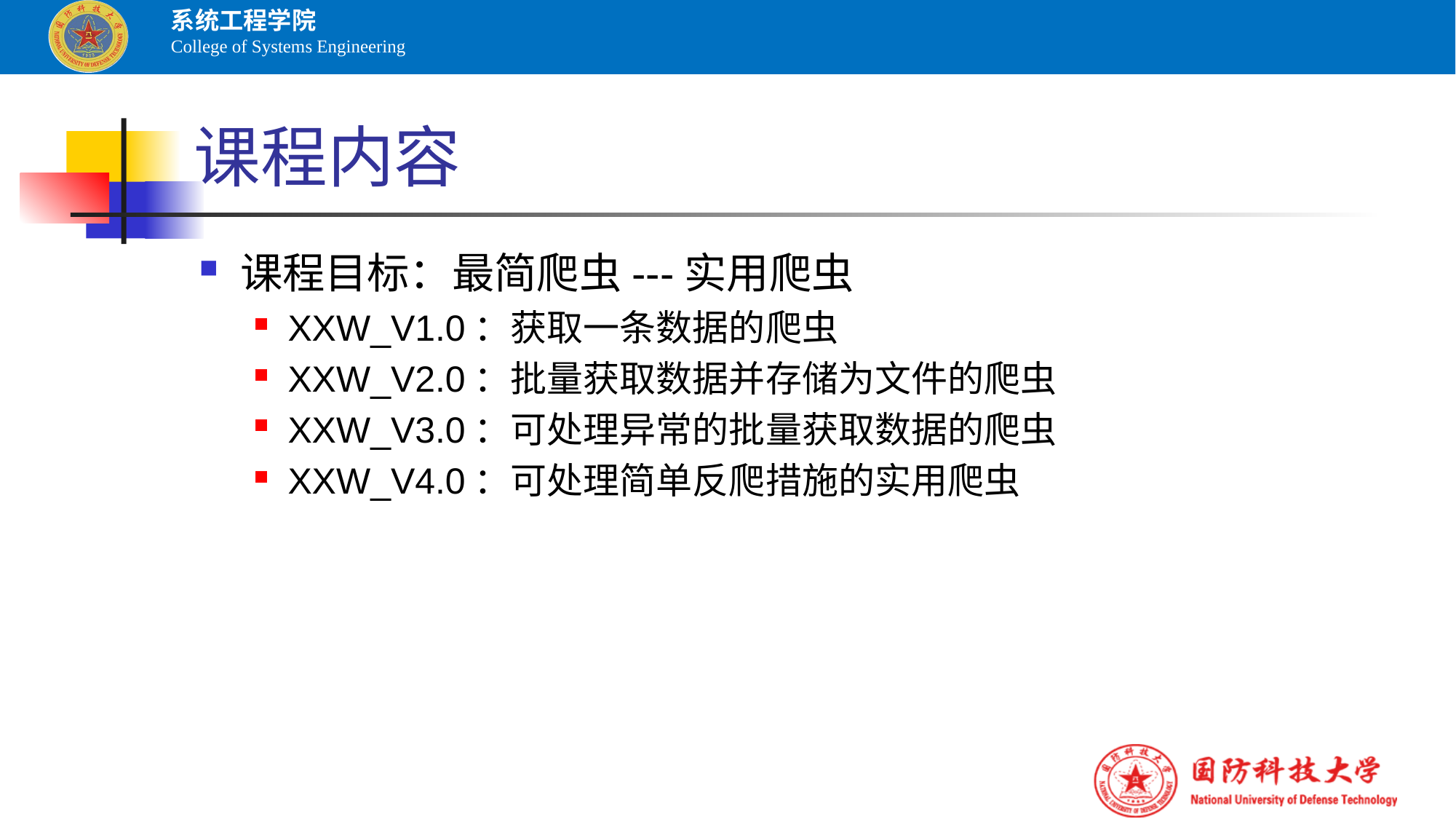

# 课程内容
课程目标：最简爬虫---实用爬虫
XXW_V1.0：获取一条数据的爬虫
XXW_V2.0：批量获取数据并存储为文件的爬虫
XXW_V3.0：可处理异常的批量获取数据的爬虫
XXW_V4.0：可处理简单反爬措施的实用爬虫